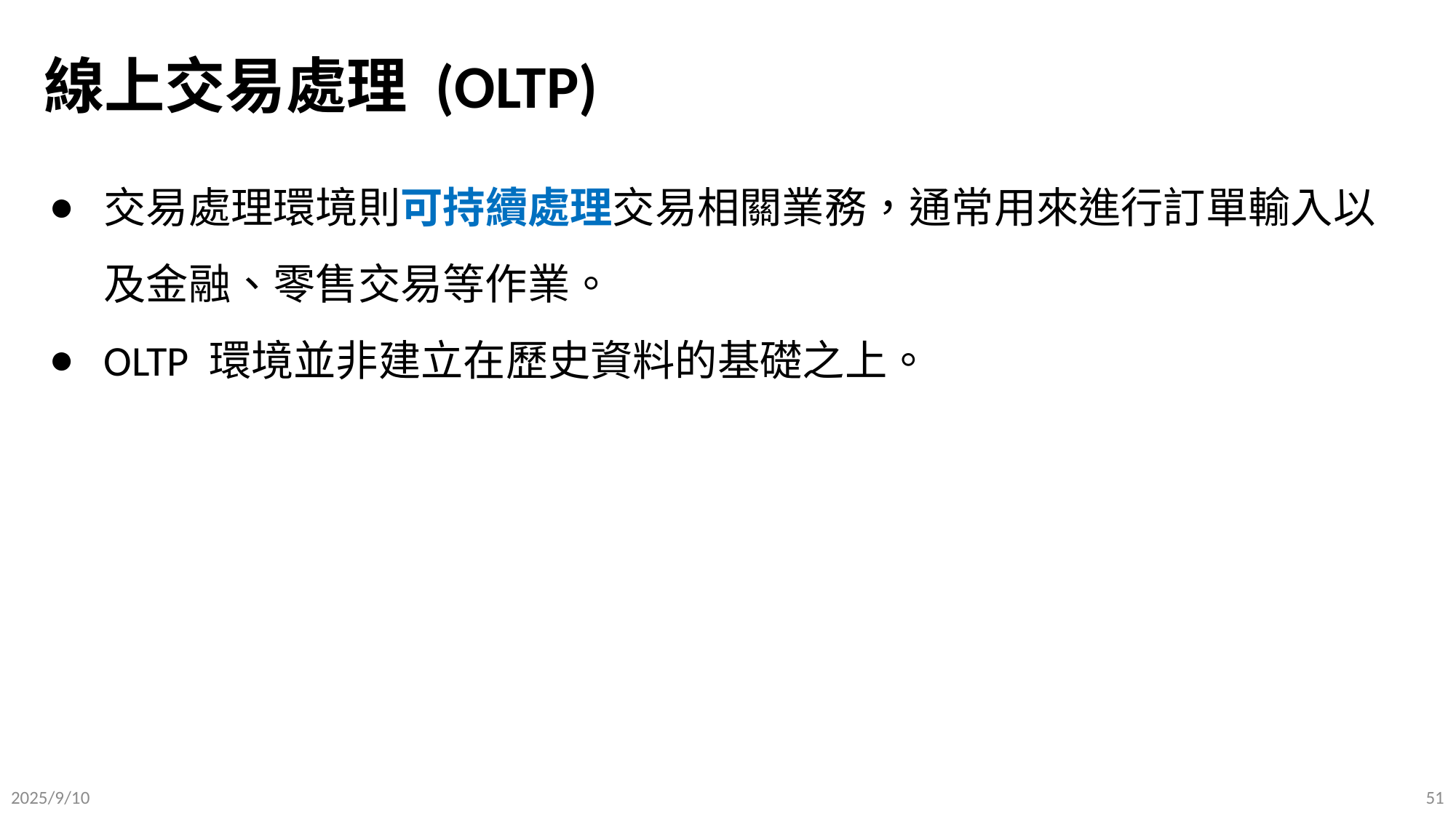

# 線上交易處理 (OLTP)
交易處理環境則可持續處理交易相關業務，通常用來進行訂單輸入以及金融、零售交易等作業。
OLTP 環境並非建立在歷史資料的基礎之上。
2025/9/10
51